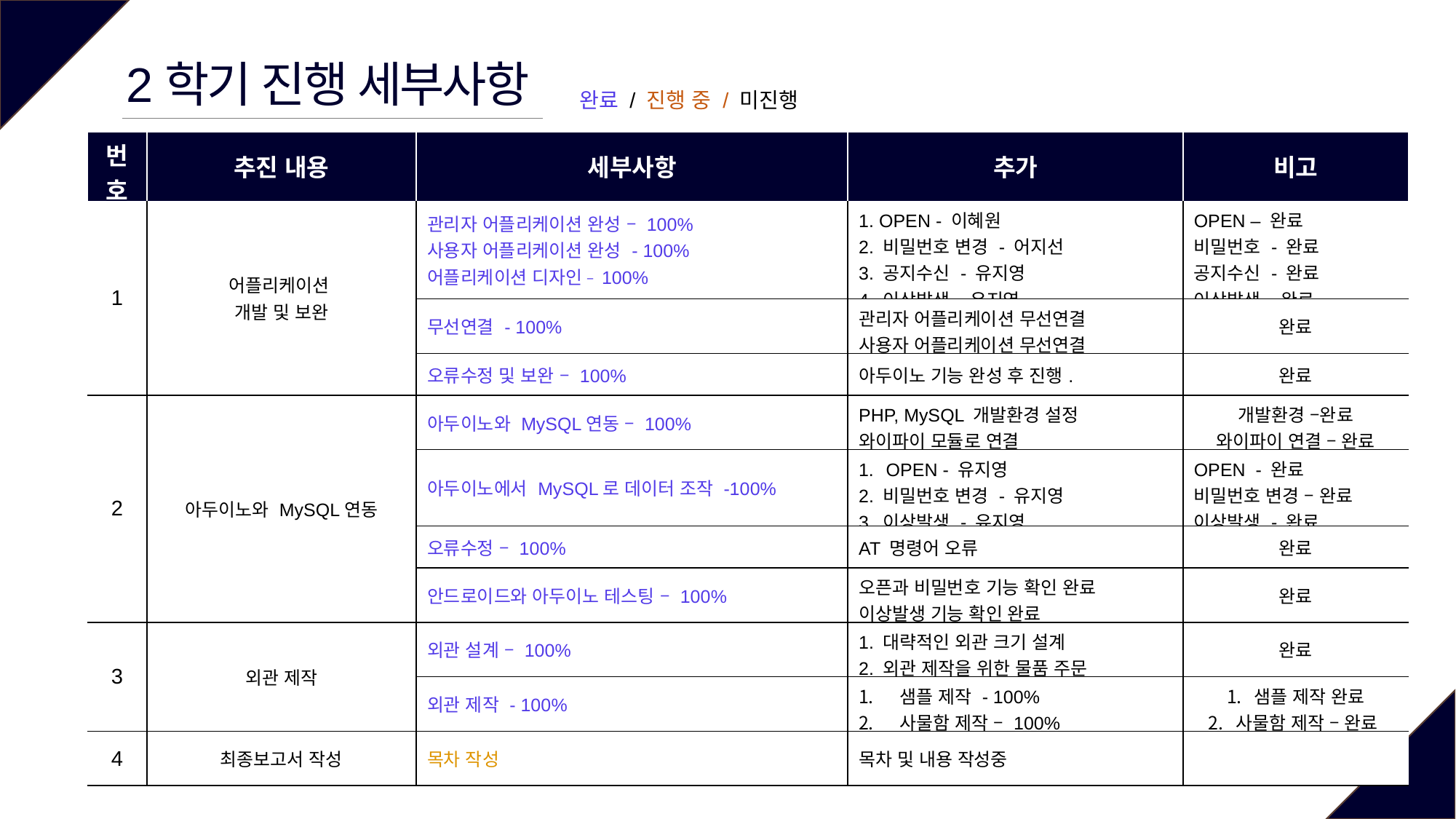

2학기 진행 세부사항
완료 / 진행 중 / 미진행
| 번호 | 추진 내용 | 세부사항 | 추가 | 비고 |
| --- | --- | --- | --- | --- |
| 1 | 어플리케이션 개발 및 보완 | 관리자 어플리케이션 완성 – 100% 사용자 어플리케이션 완성 - 100% 어플리케이션 디자인 – 100% | 1. OPEN - 이혜원 2. 비밀번호 변경 - 어지선 3. 공지수신 - 유지영 4. 이상발생 – 유지영 | OPEN – 완료 비밀번호 - 완료 공지수신 - 완료 이상발생 – 완료 |
|  |  | 무선연결 - 100% | 관리자 어플리케이션 무선연결 사용자 어플리케이션 무선연결 | 완료 |
|  |  | 오류수정 및 보완 – 100% | 아두이노 기능 완성 후 진행. | 완료 |
| 2 | 아두이노와 MySQL연동 | 아두이노와 MySQL연동 – 100% | PHP, MySQL 개발환경 설정 와이파이 모듈로 연결 | 개발환경 –완료 와이파이 연결 – 완료 |
|  |  | 아두이노에서 MySQL로 데이터 조작 -100% | OPEN - 유지영 2. 비밀번호 변경 - 유지영 3. 이상발생 - 유지영 | OPEN - 완료 비밀번호 변경 – 완료 이상발생 - 완료 |
|  |  | 오류수정 – 100% | AT 명령어 오류 | 완료 |
|  |  | 안드로이드와 아두이노 테스팅 – 100% | 오픈과 비밀번호 기능 확인 완료 이상발생 기능 확인 완료 | 완료 |
| 3 | 외관 제작 | 외관 설계 – 100% | 1. 대략적인 외관 크기 설계 2. 외관 제작을 위한 물품 주문 | 완료 |
|  |  | 외관 제작 - 100% | 샘플 제작 - 100% 사물함 제작 – 100% | 샘플 제작 완료 사물함 제작 – 완료 |
| 4 | 최종보고서 작성 | 목차 작성 | 목차 및 내용 작성중 |  |